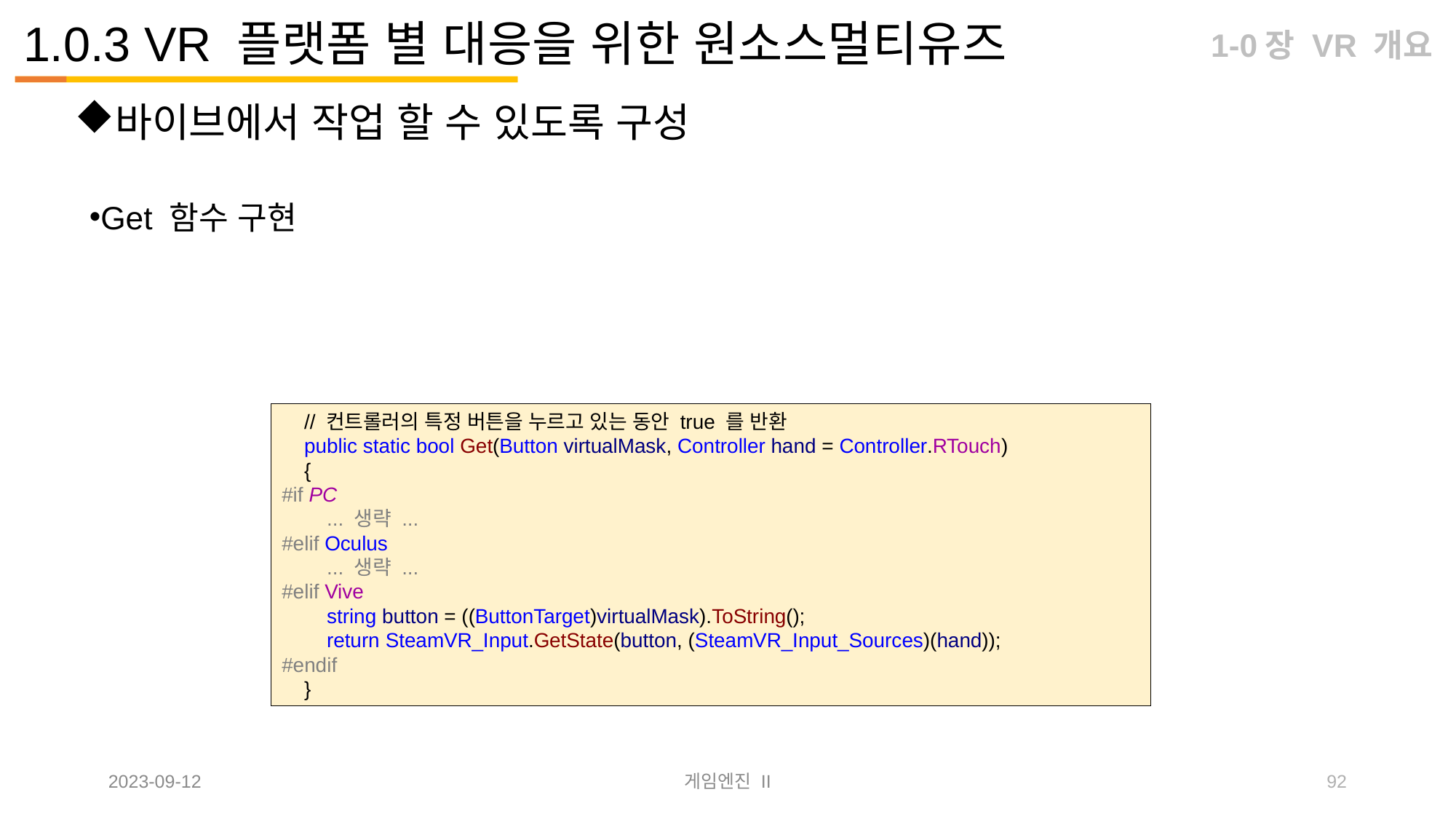

# 1.0.3 VR 플랫폼 별 대응을 위한 원소스멀티유즈
1-0장 VR 개요

바이브에서 작업 할 수 있도록 구성
Get 함수 구현
    // 컨트롤러의 특정 버튼을 누르고 있는 동안 true 를 반환
    public static bool Get(Button virtualMask, Controller hand = Controller.RTouch)
    {
#if PC
        ... 생략 ...
#elif Oculus
        ... 생략 ...
#elif Vive
        string button = ((ButtonTarget)virtualMask).ToString();
        return SteamVR_Input.GetState(button, (SteamVR_Input_Sources)(hand));
#endif
    }
2023-09-12
게임엔진 II
92